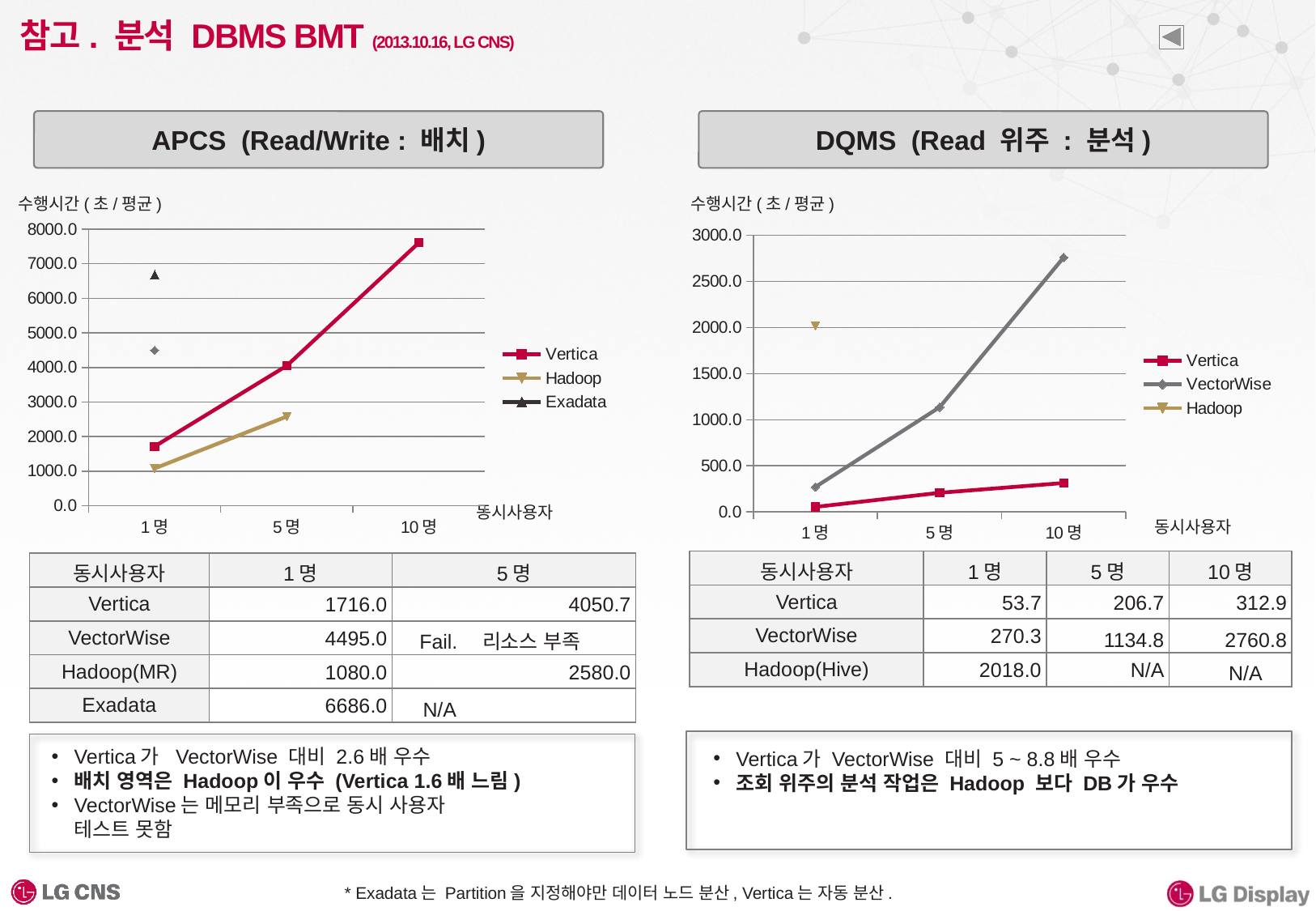

# 참고. 분석 DBMS BMT (2013.10.16, LG CNS)

APCS  (Read/Write : 배치)
DQMS  (Read 위주 : 분석)
수행시간(초/평균)
수행시간(초/평균)

### Chart

| Category | Vertica | VectorWise | Hadoop | Exadata |
|---|---|---|---|---|
| 1명 | 1716.0 | 4494.993057 | 1080.0 | 6686.0 |
| 5명 | 4050.7 | None | 2580.0 | None |
| 10명 | 7609.020000000001 | None | None | None |

### Chart

| Category | Vertica | VectorWise | Hadoop |
|---|---|---|---|
| 1명 | 53.7 | 270.25261899999964 | 2018.0 |
| 5명 | 206.71999999999952 | 1134.821257 | None |
| 10명 | 312.84999999999997 | 2760.333194300068 | None |
동시사용자
동시사용자
| 동시사용자 | 1명 | 5명 | 10명 |
| --- | --- | --- | --- |
| Vertica | 53.7 | 206.7 | 312.9 |
| VectorWise | 270.3 | 1134.8 | 2760.8 |
| Hadoop(Hive) | 2018.0 | N/A | N/A |
| 동시사용자 | 1명 | 5명 |
| --- | --- | --- |
| Vertica | 1716.0 | 4050.7 |
| VectorWise | 4495.0 | Fail.　리소스 부족 |
| Hadoop(MR) | 1080.0 | 2580.0 |
| Exadata | 6686.0 | N/A |

Vertica가  VectorWise 대비 2.6배 우수
배치 영역은 Hadoop이 우수 (Vertica 1.6배 느림)
VectorWise는 메모리 부족으로 동시 사용자
테스트 못함
Vertica가 VectorWise 대비 5 ~ 8.8배 우수
조회 위주의 분석 작업은 Hadoop 보다 DB가 우수
* Exadata는 Partition을 지정해야만 데이터 노드 분산, Vertica는 자동 분산.